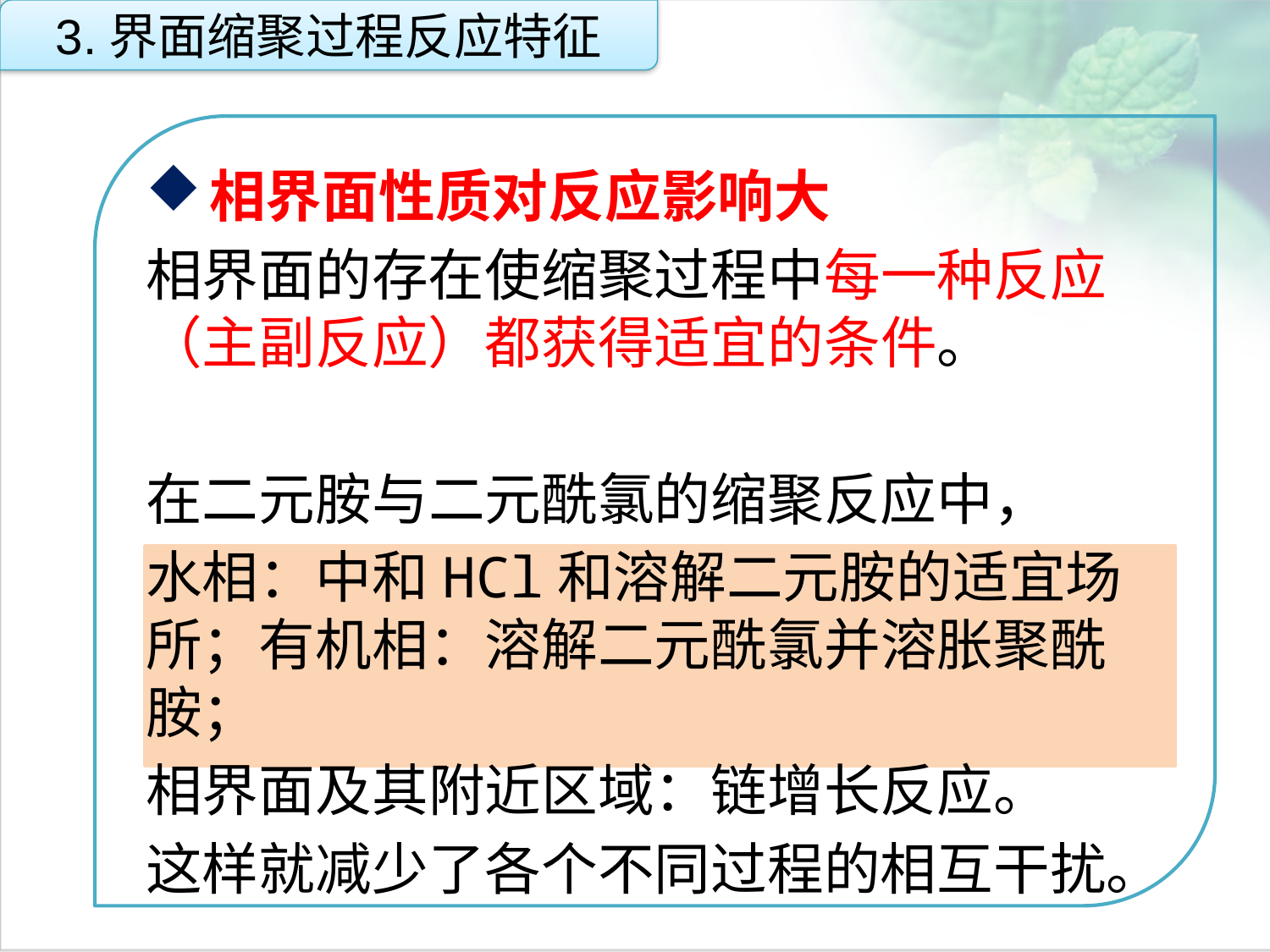

3.界面缩聚过程反应特征
相界面性质对反应影响大
相界面的存在使缩聚过程中每一种反应（主副反应）都获得适宜的条件。

在二元胺与二元酰氯的缩聚反应中，
水相：中和HCl和溶解二元胺的适宜场所；有机相：溶解二元酰氯并溶胀聚酰胺；
相界面及其附近区域：链增长反应。
这样就减少了各个不同过程的相互干扰。
点击添加文本
点击添加文本

点击添加文本
点击添加文本